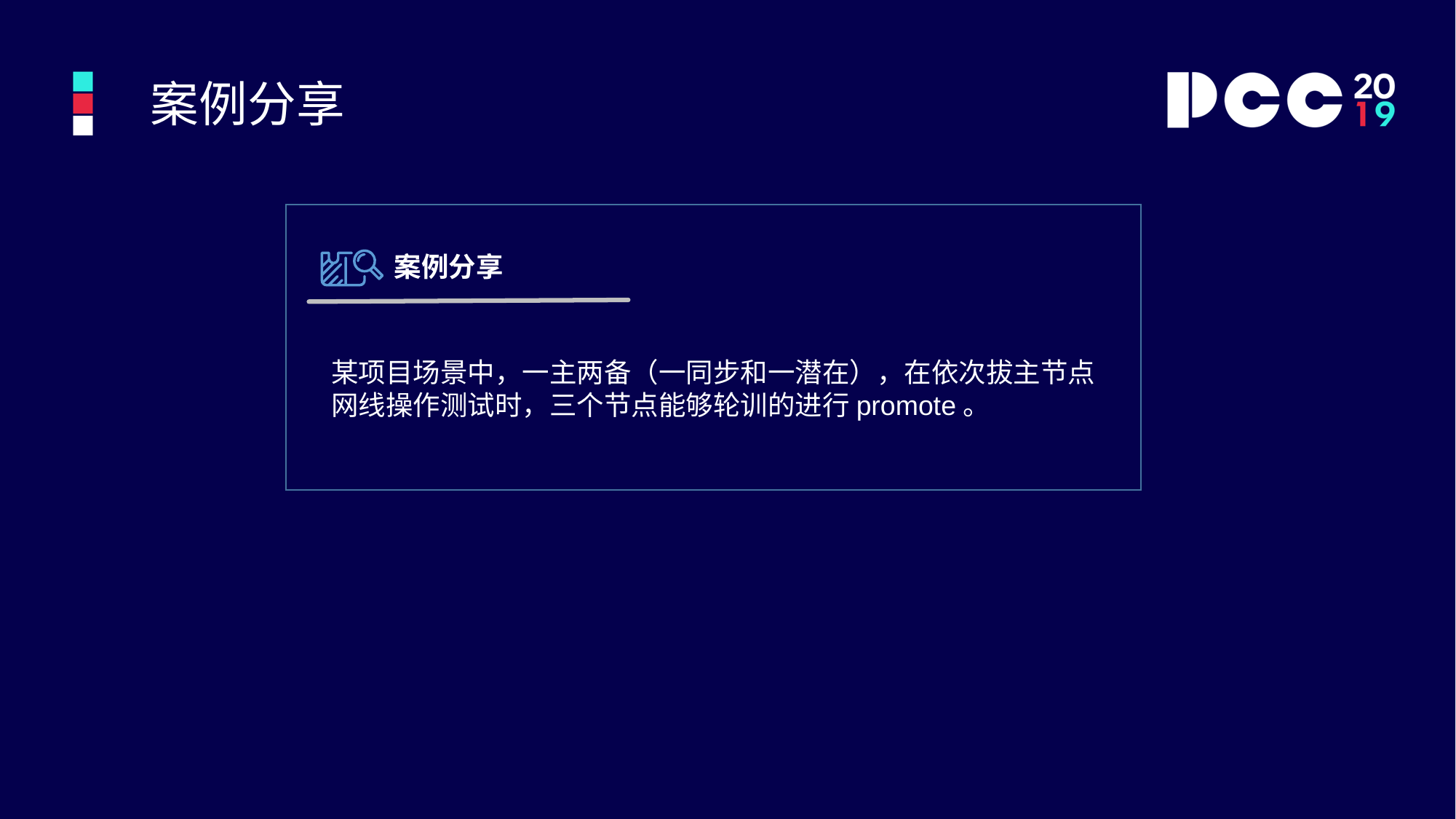

案例分享

案例分享

某项目场景中，一主两备（一同步和一潜在），在依次拔主节点网线操作测试时，三个节点能够轮训的进行promote。